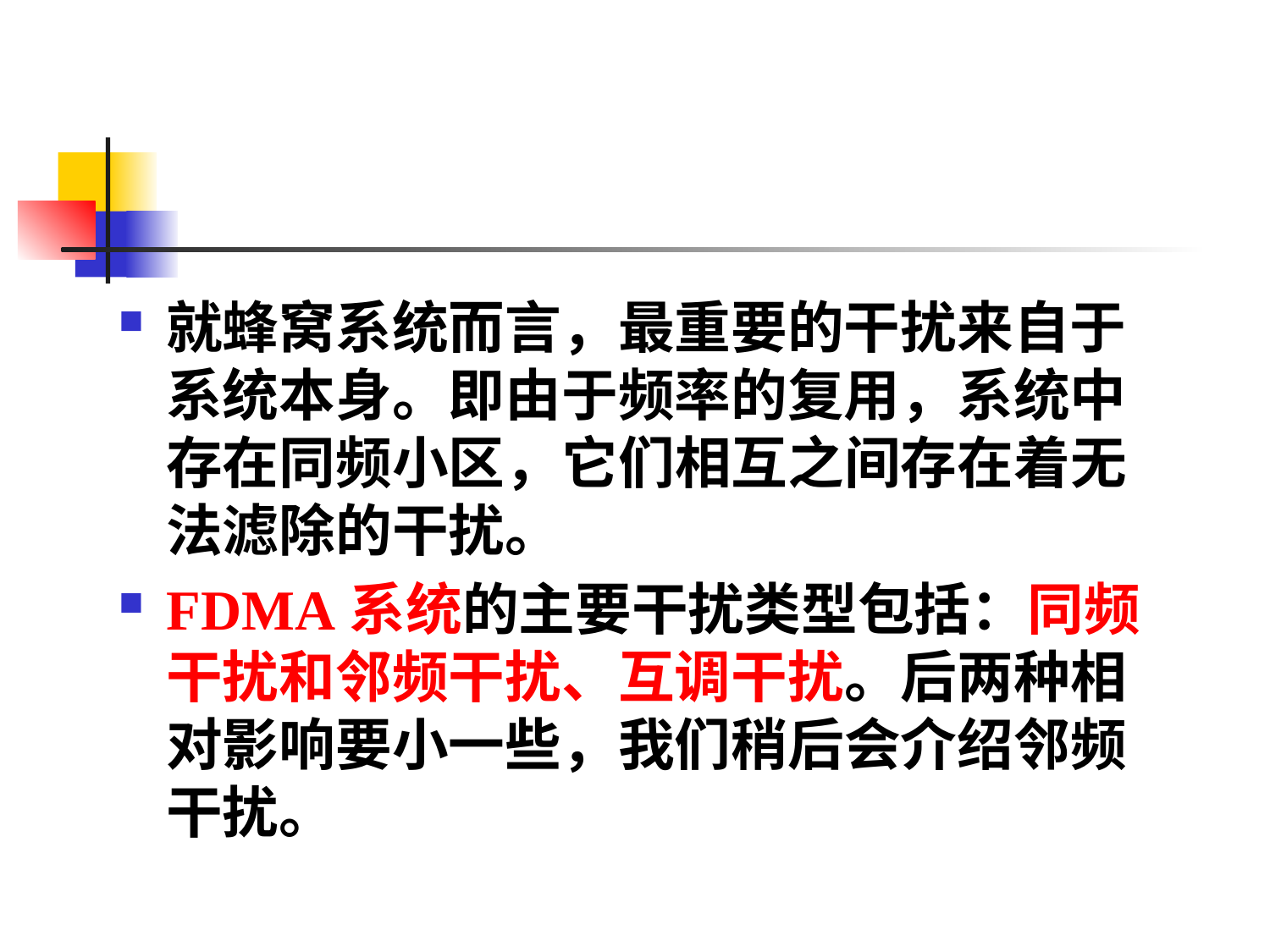

就蜂窝系统而言，最重要的干扰来自于系统本身。即由于频率的复用，系统中存在同频小区，它们相互之间存在着无法滤除的干扰。
FDMA系统的主要干扰类型包括：同频干扰和邻频干扰、互调干扰。后两种相对影响要小一些，我们稍后会介绍邻频干扰。